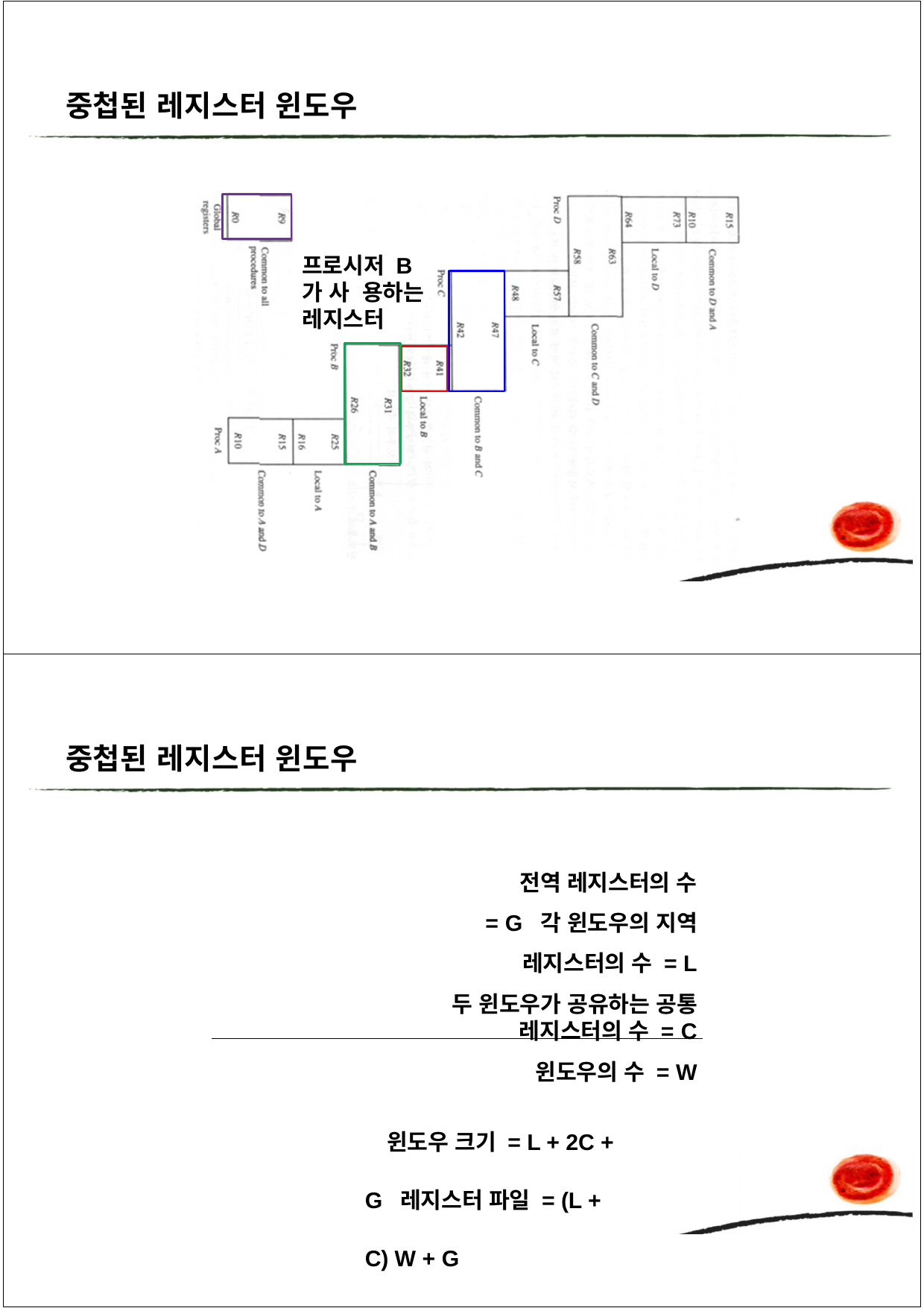

중첩된 레지스터 윈도우

프로시저 B가 사  용하는 레지스터

중첩된 레지스터 윈도우

전역 레지스터의 수 = G  각 윈도우의 지역 레지스터의 수 = L
두 윈도우가 공유하는 공통 레지스터의 수 = C
윈도우의 수 = W
윈도우 크기 = L + 2C + G  레지스터 파일 = (L + C) W + G